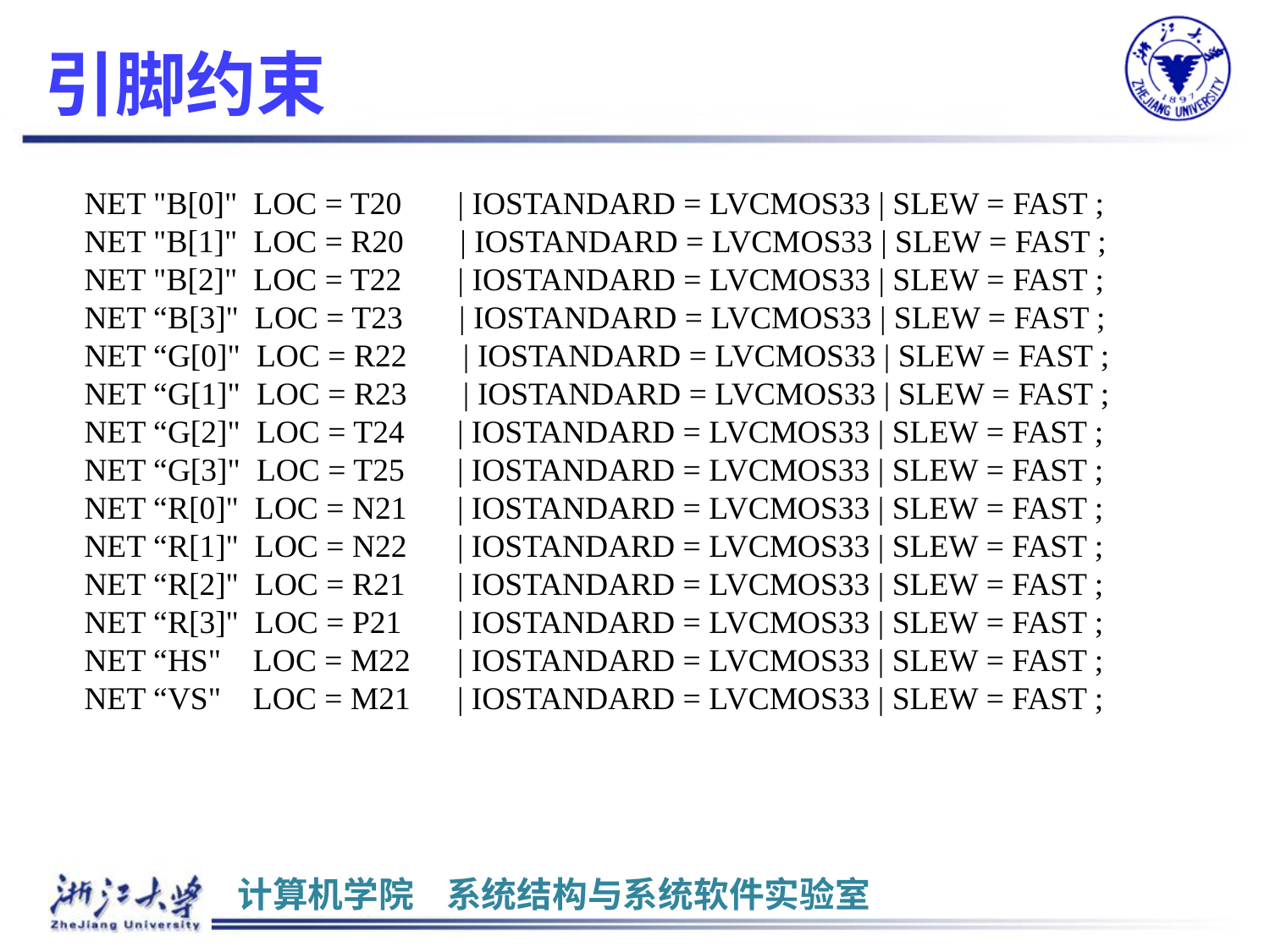

# 引脚约束
 NET "B[0]"  LOC = T20       | IOSTANDARD = LVCMOS33 | SLEW = FAST ;
 NET "B[1]"  LOC = R20       | IOSTANDARD = LVCMOS33 | SLEW = FAST ;
 NET "B[2]"  LOC = T22       | IOSTANDARD = LVCMOS33 | SLEW = FAST ;
 NET “B[3]"  LOC = T23       | IOSTANDARD = LVCMOS33 | SLEW = FAST ;
 NET “G[0]"  LOC = R22       | IOSTANDARD = LVCMOS33 | SLEW = FAST ;
 NET “G[1]"  LOC = R23       | IOSTANDARD = LVCMOS33 | SLEW = FAST ;
 NET “G[2]"  LOC = T24	| IOSTANDARD = LVCMOS33 | SLEW = FAST ;
 NET “G[3]"  LOC = T25 	| IOSTANDARD = LVCMOS33 | SLEW = FAST ;
 NET “R[0]"  LOC = N21	| IOSTANDARD = LVCMOS33 | SLEW = FAST ;
 NET “R[1]"  LOC = N22	| IOSTANDARD = LVCMOS33 | SLEW = FAST ;
 NET “R[2]"  LOC = R21	| IOSTANDARD = LVCMOS33 | SLEW = FAST ;
 NET “R[3]"  LOC = P21	| IOSTANDARD = LVCMOS33 | SLEW = FAST ;
 NET “HS"    LOC = M22	| IOSTANDARD = LVCMOS33 | SLEW = FAST ;
 NET “VS"    LOC = M21	| IOSTANDARD = LVCMOS33 | SLEW = FAST ;